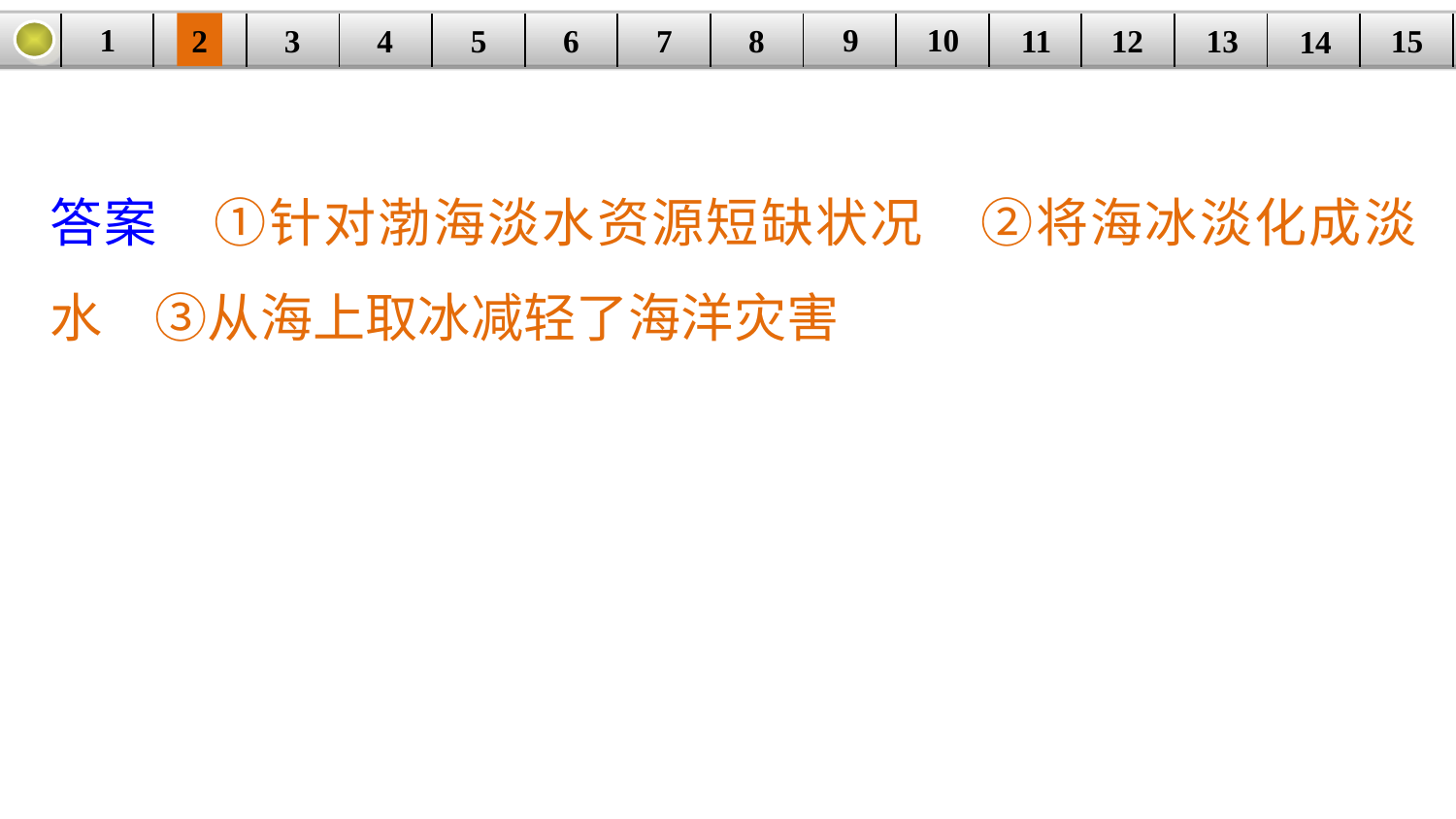

9
10
1
3
4
5
6
8
11
2
12
15
|  |  |  |  |  |  |  |  |  |  |  |  |  |  |  |
| --- | --- | --- | --- | --- | --- | --- | --- | --- | --- | --- | --- | --- | --- | --- |
7
13
14

答案　①针对渤海淡水资源短缺状况　②将海冰淡化成淡水　③从海上取冰减轻了海洋灾害